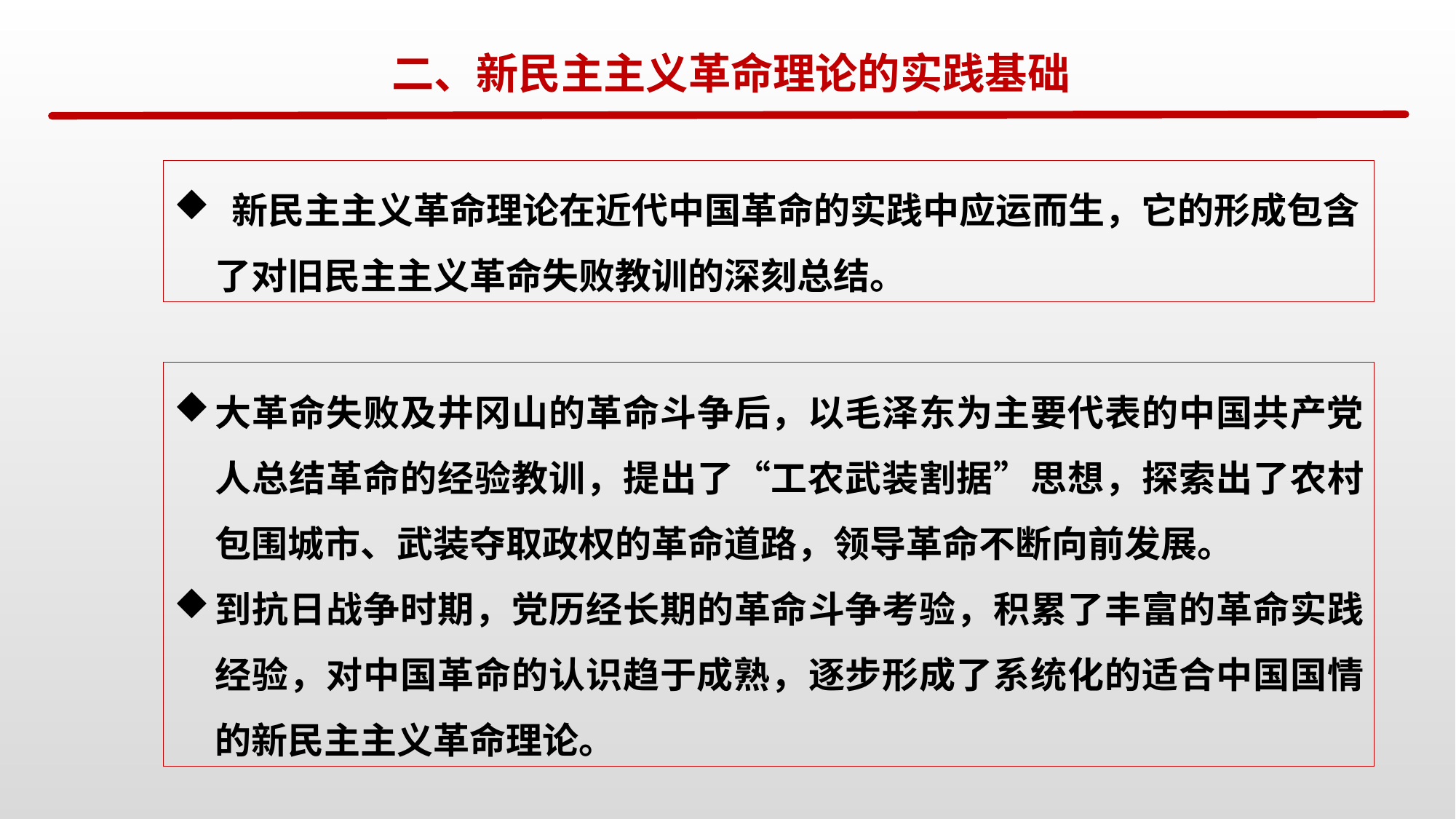

二、新民主主义革命理论的实践基础
 新民主主义革命理论在近代中国革命的实践中应运而生，它的形成包含了对旧民主主义革命失败教训的深刻总结。
大革命失败及井冈山的革命斗争后，以毛泽东为主要代表的中国共产党人总结革命的经验教训，提出了“工农武装割据”思想，探索出了农村包围城市、武装夺取政权的革命道路，领导革命不断向前发展。
到抗日战争时期，党历经长期的革命斗争考验，积累了丰富的革命实践经验，对中国革命的认识趋于成熟，逐步形成了系统化的适合中国国情的新民主主义革命理论。